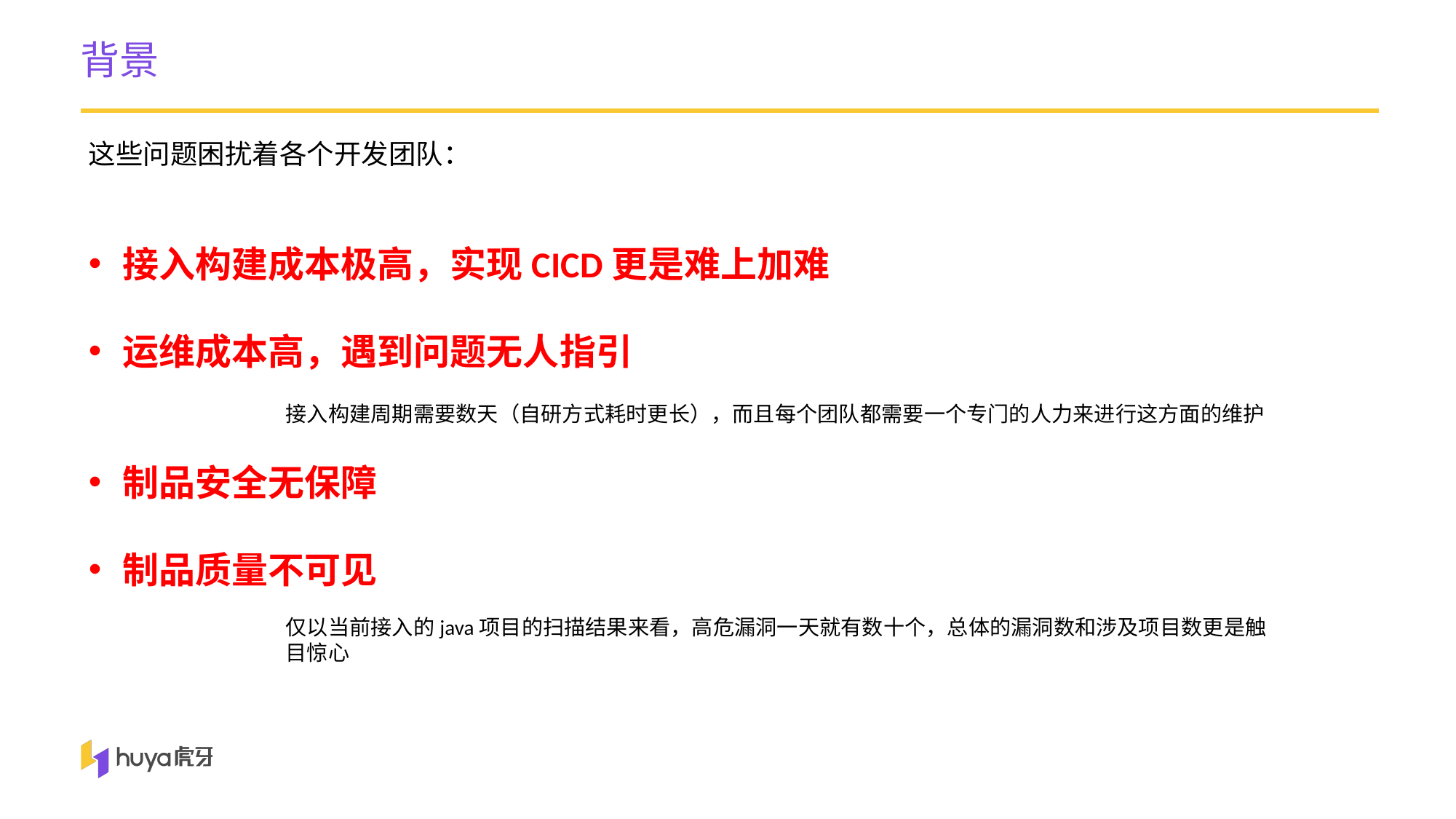

背景
这些问题困扰着各个开发团队：
接入构建成本极高，实现CICD更是难上加难

运维成本高，遇到问题无人指引

制品安全无保障

制品质量不可见
接入构建周期需要数天（自研方式耗时更长），而且每个团队都需要一个专门的人力来进行这方面的维护
仅以当前接入的java项目的扫描结果来看，高危漏洞一天就有数十个，总体的漏洞数和涉及项目数更是触目惊心